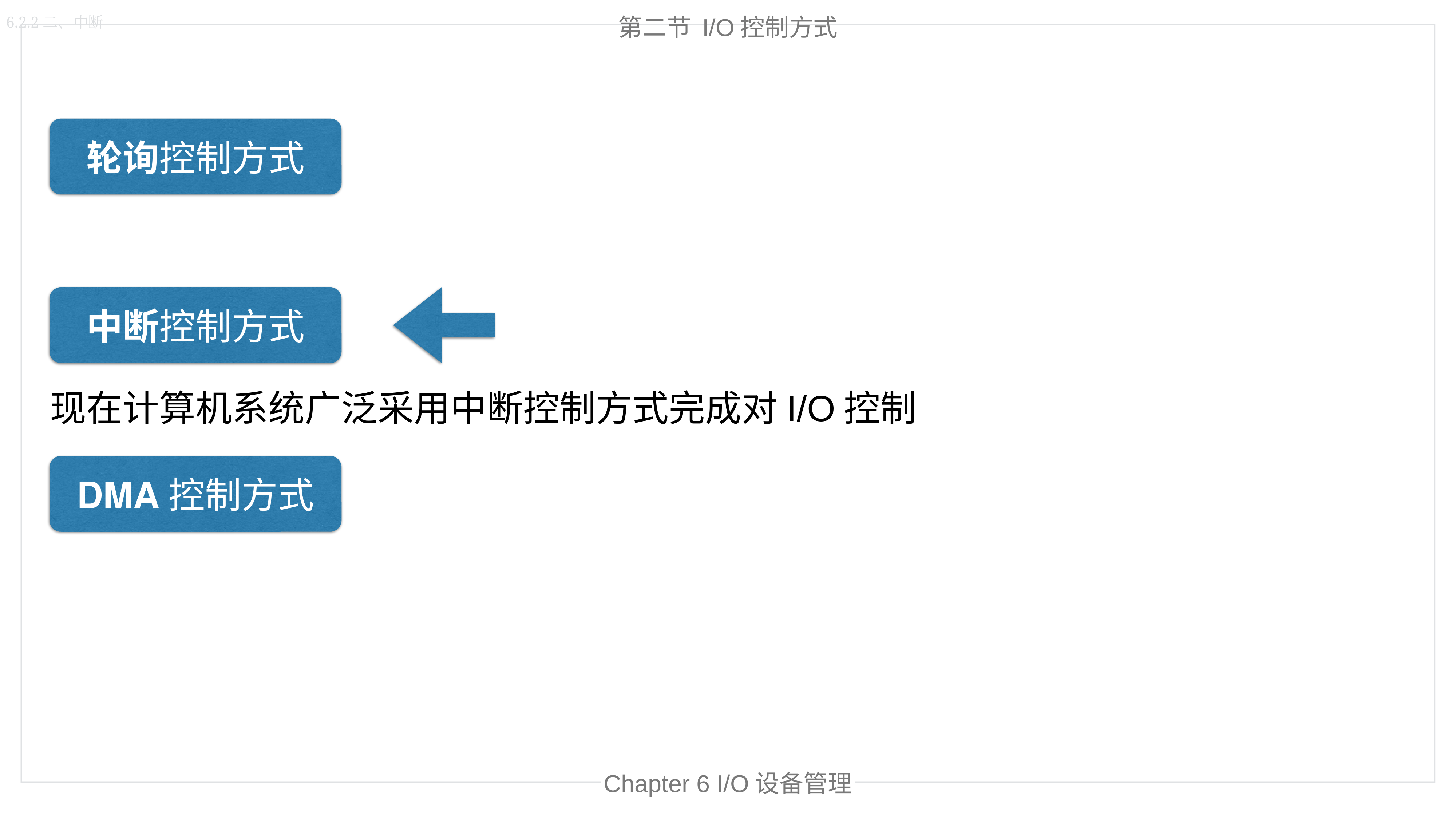

第二节 I/O控制方式
6.2.2二、中断

轮询控制方式
中断控制方式

现在计算机系统广泛采用中断控制方式完成对I/O控制
DMA控制方式
Chapter 6 I/O设备管理
Chapter 处理器管理